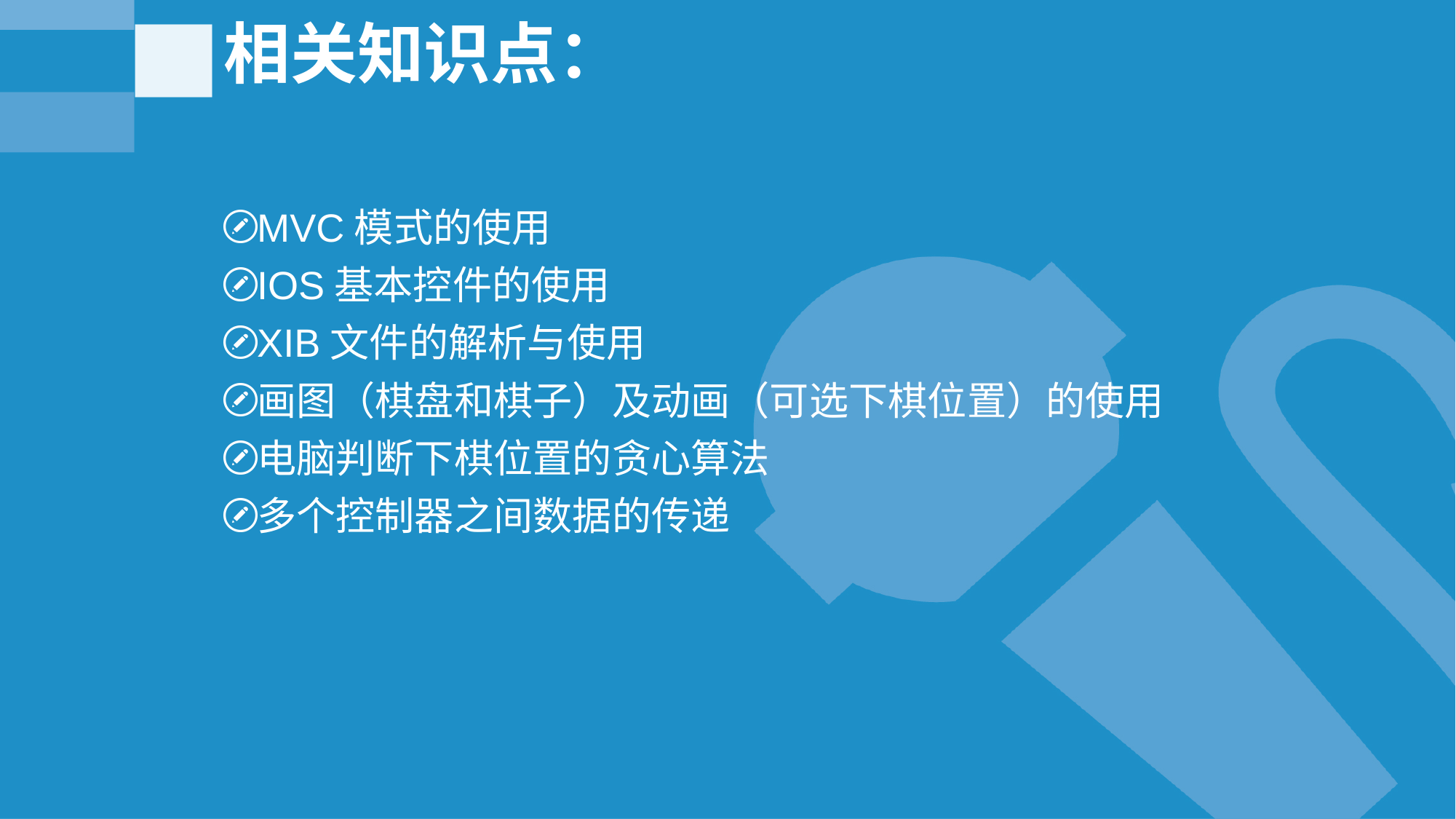

# 相关知识点：

MVC模式的使用
IOS基本控件的使用
XIB文件的解析与使用
画图（棋盘和棋子）及动画（可选下棋位置）的使用
电脑判断下棋位置的贪心算法
多个控制器之间数据的传递